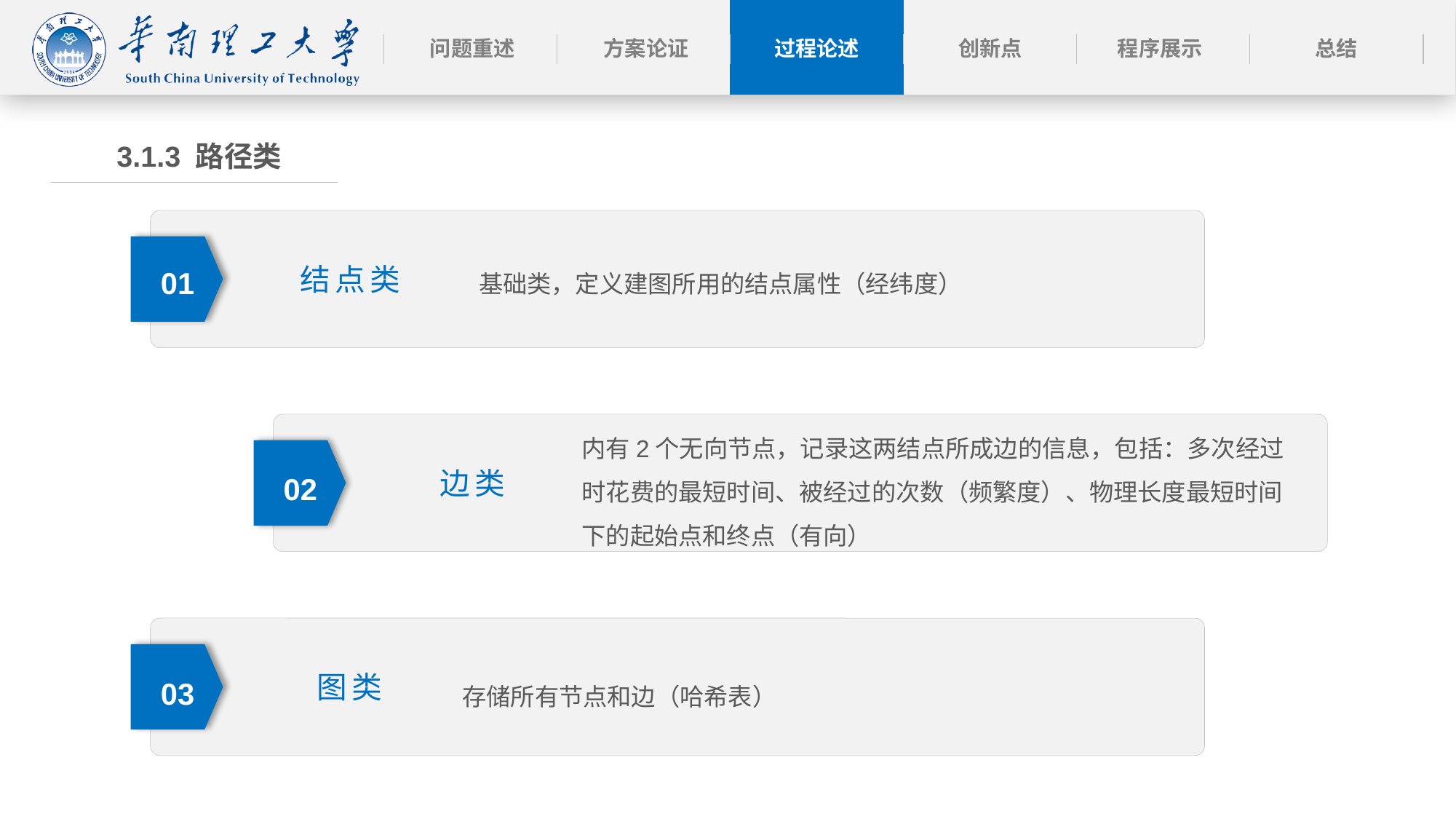

3.1.3 路径类

结点类

基础类，定义建图所用的结点属性（经纬度）
01
内有2个无向节点，记录这两结点所成边的信息，包括：多次经过时花费的最短时间、被经过的次数（频繁度）、物理长度最短时间下的起始点和终点（有向）

边类

02

图类

存储所有节点和边（哈希表）
03